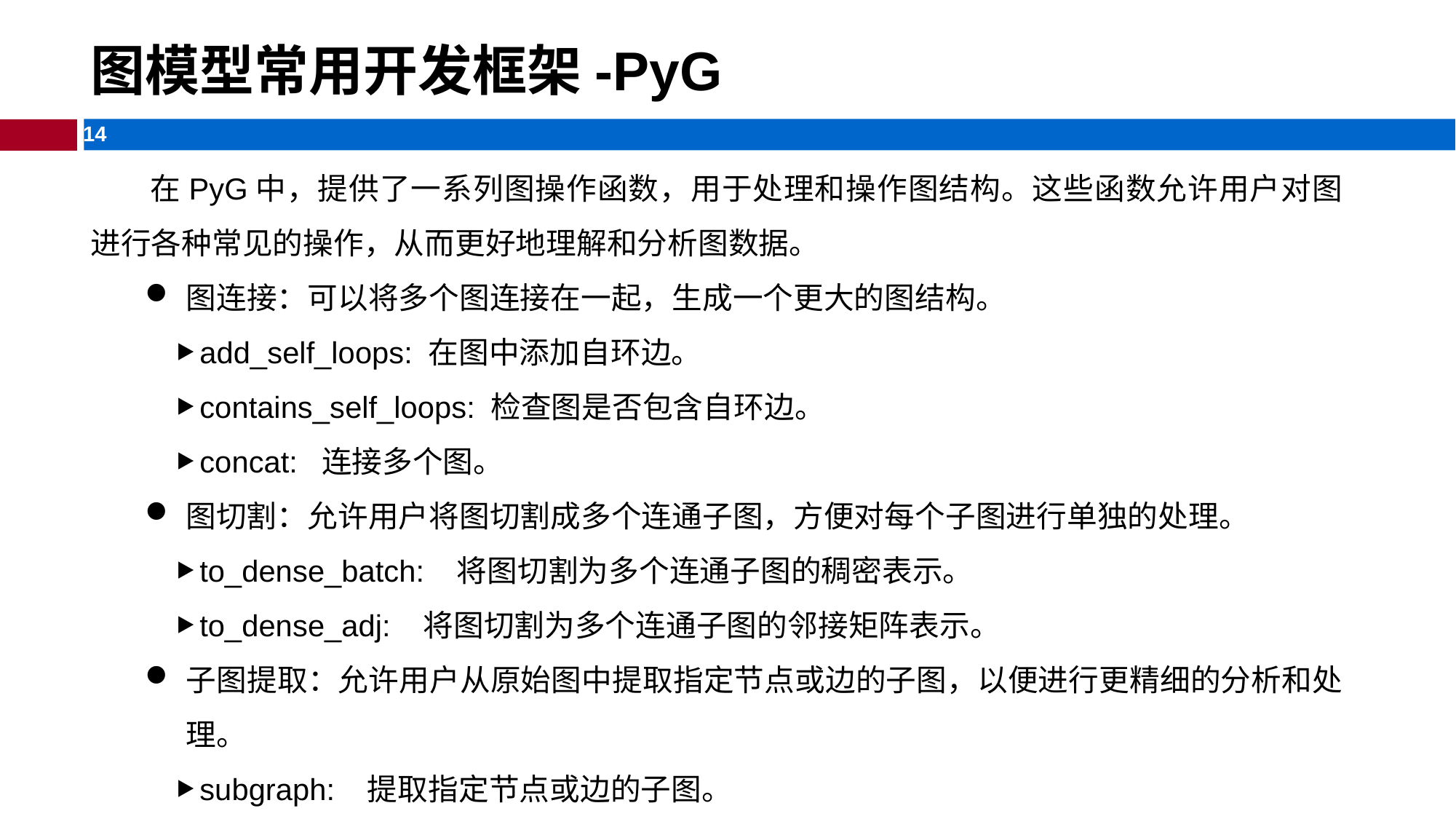

# 图模型常用开发框架-PyG
       在PyG中，提供了一系列图操作函数，用于处理和操作图结构。这些函数允许用户对图进行各种常见的操作，从而更好地理解和分析图数据。
图连接：可以将多个图连接在一起，生成一个更大的图结构。
add_self_loops: 在图中添加自环边。
contains_self_loops: 检查图是否包含自环边。
concat:  连接多个图。
图切割：允许用户将图切割成多个连通子图，方便对每个子图进行单独的处理。
to_dense_batch:   将图切割为多个连通子图的稠密表示。
to_dense_adj:   将图切割为多个连通子图的邻接矩阵表示。
子图提取：允许用户从原始图中提取指定节点或边的子图，以便进行更精细的分析和处理。
subgraph:   提取指定节点或边的子图。